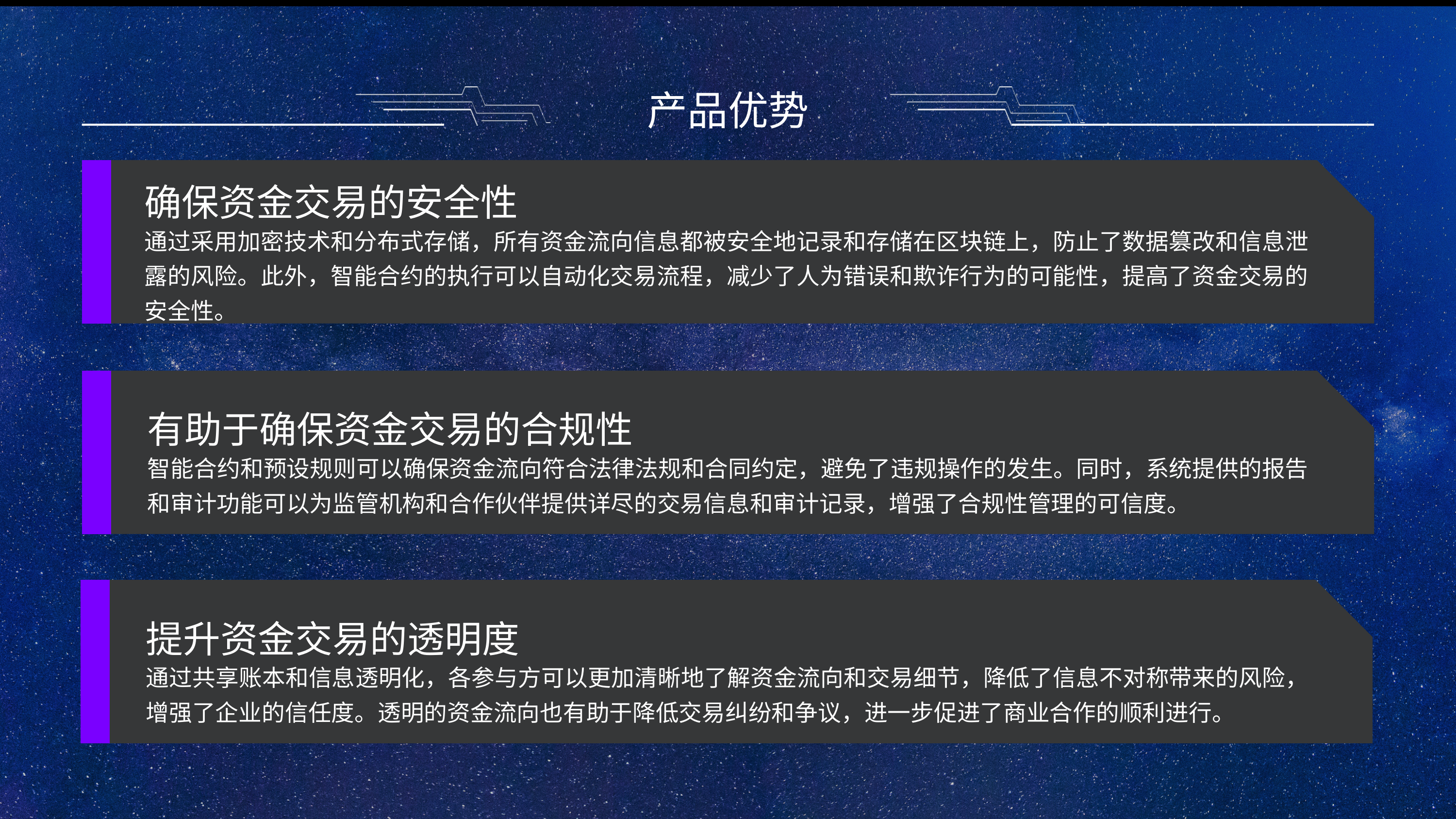

产品优势

确保资金交易的安全性

通过采用加密技术和分布式存储，所有资金流向信息都被安全地记录和存储在区块链上，防止了数据篡改和信息泄露的风险。此外，智能合约的执行可以自动化交易流程，减少了人为错误和欺诈行为的可能性，提高了资金交易的安全性。

有助于确保资金交易的合规性

智能合约和预设规则可以确保资金流向符合法律法规和合同约定，避免了违规操作的发生。同时，系统提供的报告和审计功能可以为监管机构和合作伙伴提供详尽的交易信息和审计记录，增强了合规性管理的可信度。

提升资金交易的透明度

通过共享账本和信息透明化，各参与方可以更加清晰地了解资金流向和交易细节，降低了信息不对称带来的风险，增强了企业的信任度。透明的资金流向也有助于降低交易纠纷和争议，进一步促进了商业合作的顺利进行。